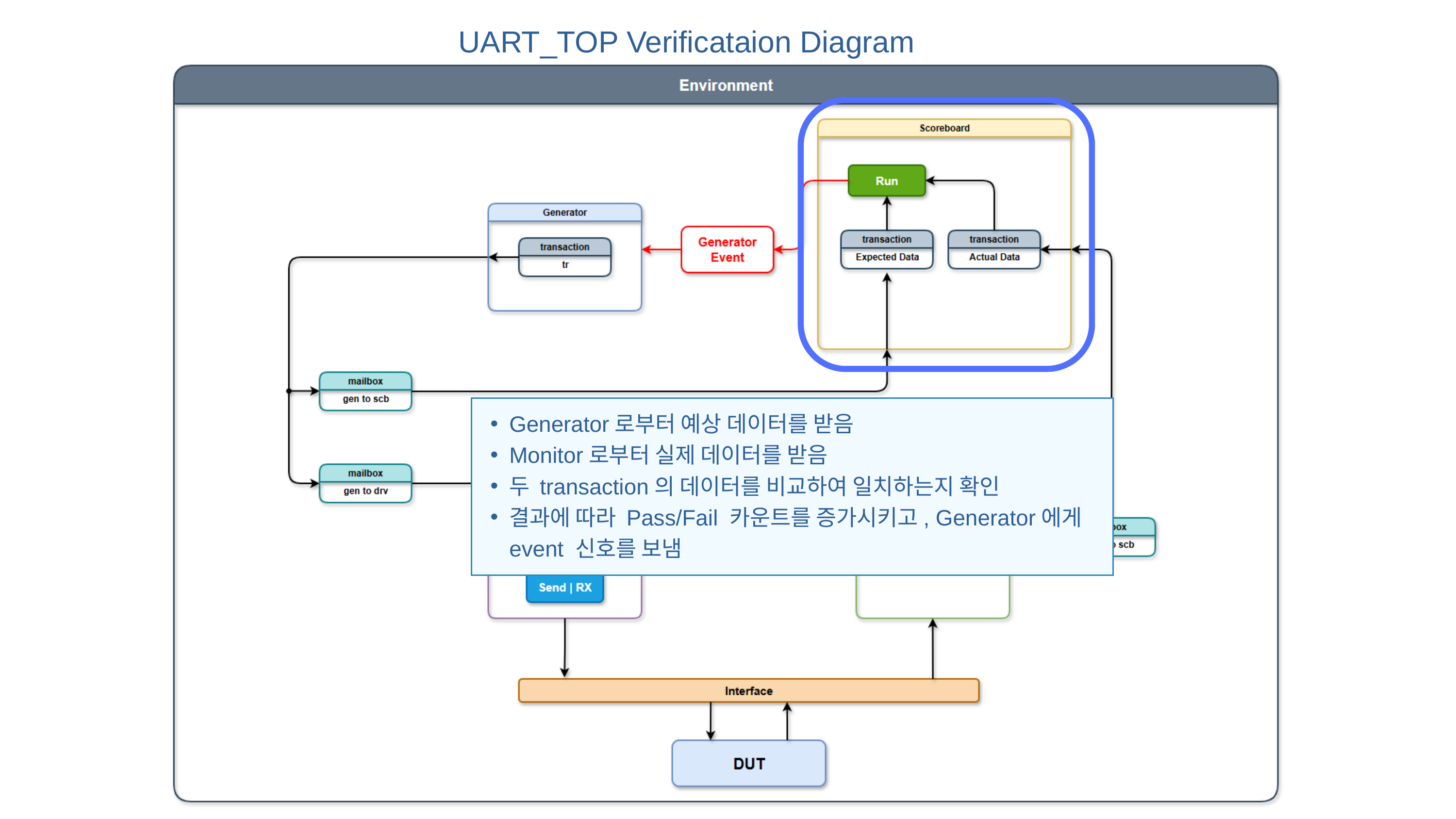

UART_TOP Verificataion Diagram

Generator로부터 예상 데이터를 받음
Monitor로부터 실제 데이터를 받음
두 transaction의 데이터를 비교하여 일치하는지 확인
결과에 따라 Pass/Fail 카운트를 증가시키고, Generator에게 event 신호를 보냄